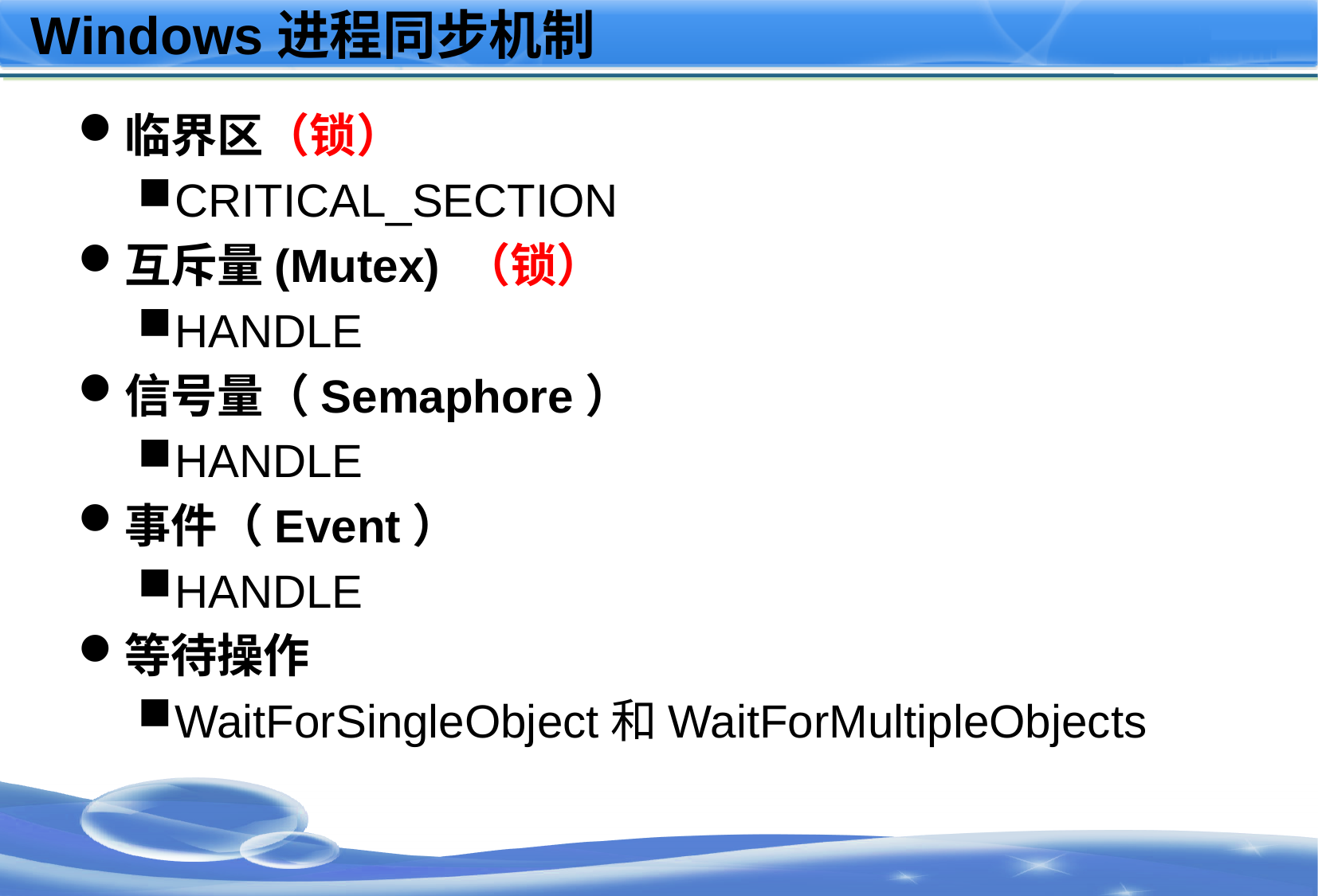

# Windows进程同步机制
临界区（锁）
CRITICAL_SECTION
互斥量(Mutex) （锁）
HANDLE
信号量（Semaphore）
HANDLE
事件（Event）
HANDLE
等待操作
WaitForSingleObject和WaitForMultipleObjects